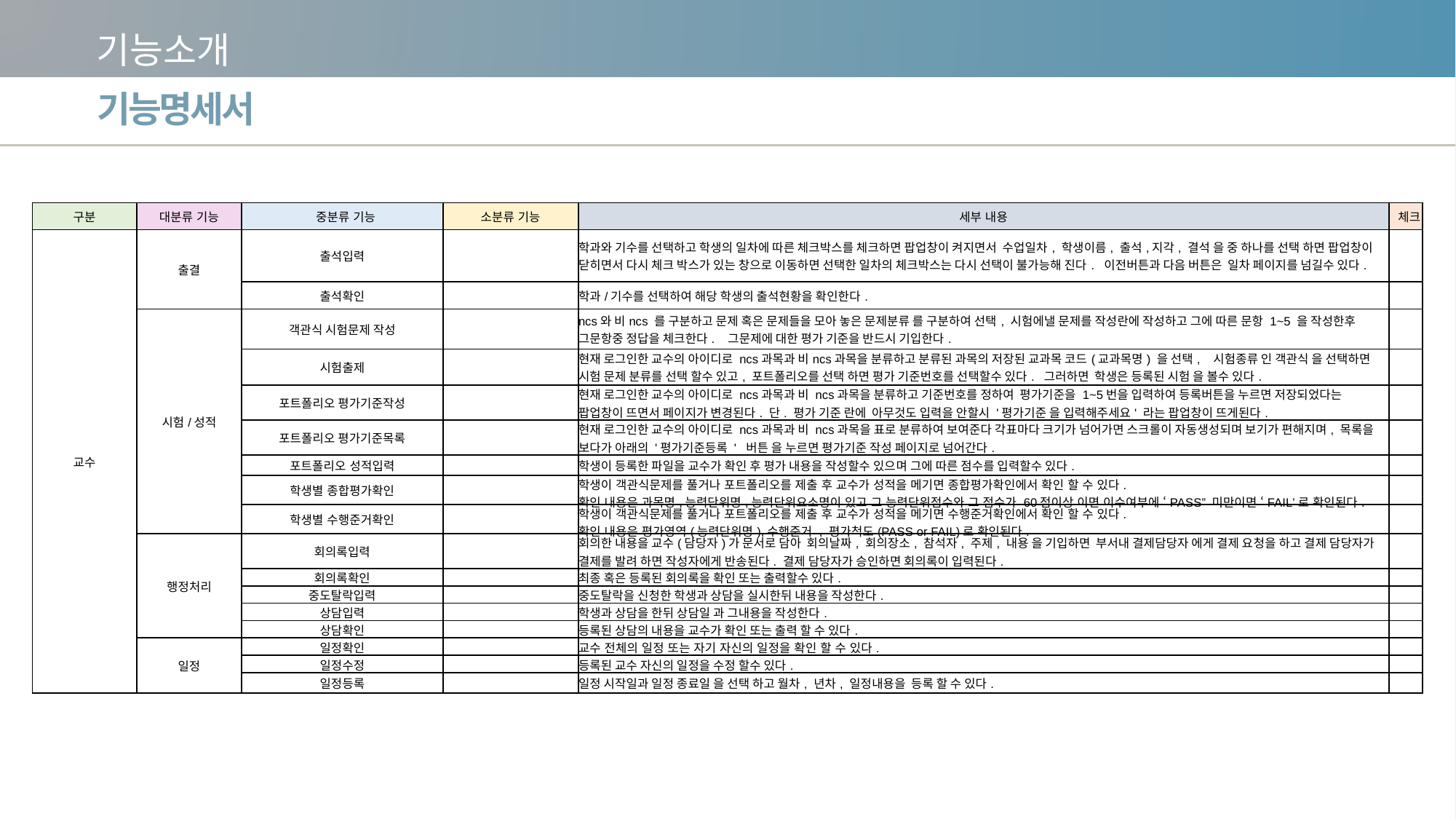

기능소개

기능명세서
| 구분 | 대분류 기능 | 중분류 기능 | 소분류 기능 | 세부 내용 | 체크 |
| --- | --- | --- | --- | --- | --- |
| 교수 | 출결 | 출석입력 |  | 학과와 기수를 선택하고 학생의 일차에 따른 체크박스를 체크하면 팝업창이 켜지면서 수업일차, 학생이름, 출석,지각, 결석 을 중 하나를 선택 하면 팝업창이 닫히면서 다시 체크 박스가 있는 창으로 이동하면 선택한 일차의 체크박스는 다시 선택이 불가능해 진다. 이전버튼과 다음 버튼은 일차 페이지를 넘길수 있다. |  |
|  |  | 출석확인 |  | 학과/기수를 선택하여 해당 학생의 출석현황을 확인한다. |  |
|  | 시험/성적 | 객관식 시험문제 작성 |  | ncs와 비ncs 를 구분하고 문제 혹은 문제들을 모아 놓은 문제분류 를 구분하여 선택, 시험에낼 문제를 작성란에 작성하고 그에 따른 문항 1~5 을 작성한후 그문항중 정답을 체크한다. 그문제에 대한 평가 기준을 반드시 기입한다. |  |
|  |  | 시험출제 |  | 현재 로그인한 교수의 아이디로 ncs과목과 비ncs과목을 분류하고 분류된 과목의 저장된 교과목 코드(교과목명) 을 선택, 시험종류 인 객관식 을 선택하면 시험 문제 분류를 선택 할수 있고, 포트폴리오를 선택 하면 평가 기준번호를 선택할수 있다. 그러하면 학생은 등록된 시험 을 볼수 있다. |  |
|  |  | 포트폴리오 평가기준작성 |  | 현재 로그인한 교수의 아이디로 ncs과목과 비 ncs과목을 분류하고 기준번호를 정하여 평가기준을 1~5번을 입력하여 등록버튼을 누르면 저장되었다는 팝업창이 뜨면서 페이지가 변경된다. 단. 평가 기준 란에 아무것도 입력을 안할시 '평가기준 을 입력해주세요' 라는 팝업창이 뜨게된다. |  |
|  |  | 포트폴리오 평가기준목록 |  | 현재 로그인한 교수의 아이디로 ncs과목과 비 ncs과목을 표로 분류하여 보여준다 각표마다 크기가 넘어가면 스크롤이 자동생성되며 보기가 편해지며, 목록을 보다가 아래의 '평가기준등록 ' 버튼 을 누르면 평가기준 작성 페이지로 넘어간다. |  |
|  |  | 포트폴리오 성적입력 |  | 학생이 등록한 파일을 교수가 확인 후 평가 내용을 작성할수 있으며 그에 따른 점수를 입력할수 있다. |  |
|  |  | 학생별 종합평가확인 |  | 학생이 객관식문제를 풀거나 포트폴리오를 제출 후 교수가 성적을 메기면 종합평가확인에서 확인 할 수 있다. 확인 내용은 과목명,능력단위명,능력단위요소명이 있고 그 능력단위점수와 그 점수가 60점이상 이면 이수여부에 ‘PASS” 미만이면 ‘FAIL’로 확인된다. |  |
|  |  | 학생별 수행준거확인 |  | 학생이 객관식문제를 풀거나 포트폴리오를 제출 후 교수가 성적을 메기면 수행준거확인에서 확인 할 수 있다. 확인 내용은 평가영역(능력단위명),수행준거 , 평가척도(PASS or FAIL)로 확인된다. |  |
|  | 행정처리 | 회의록입력 |  | 회의한 내용을 교수(담당자)가 문서로 담아 회의날짜, 회의장소, 참석자, 주제, 내용 을 기입하면 부서내 결제담당자 에게 결제 요청을 하고 결제 담당자가 결제를 발려 하면 작성자에게 반송된다. 결제 담당자가 승인하면 회의록이 입력된다. |  |
|  |  | 회의록확인 |  | 최종 혹은 등록된 회의록을 확인 또는 출력할수 있다. |  |
|  |  | 중도탈락입력 |  | 중도탈락을 신청한 학생과 상담을 실시한뒤 내용을 작성한다. |  |
|  |  | 상담입력 |  | 학생과 상담을 한뒤 상담일 과 그내용을 작성한다. |  |
|  |  | 상담확인 |  | 등록된 상담의 내용을 교수가 확인 또는 출력 할 수 있다. |  |
|  | 일정 | 일정확인 |  | 교수 전체의 일정 또는 자기 자신의 일정을 확인 할 수 있다. |  |
|  |  | 일정수정 |  | 등록된 교수 자신의 일정을 수정 할수 있다. |  |
|  |  | 일정등록 |  | 일정 시작일과 일정 종료일 을 선택 하고 월차, 년차, 일정내용을 등록 할 수 있다. |  |